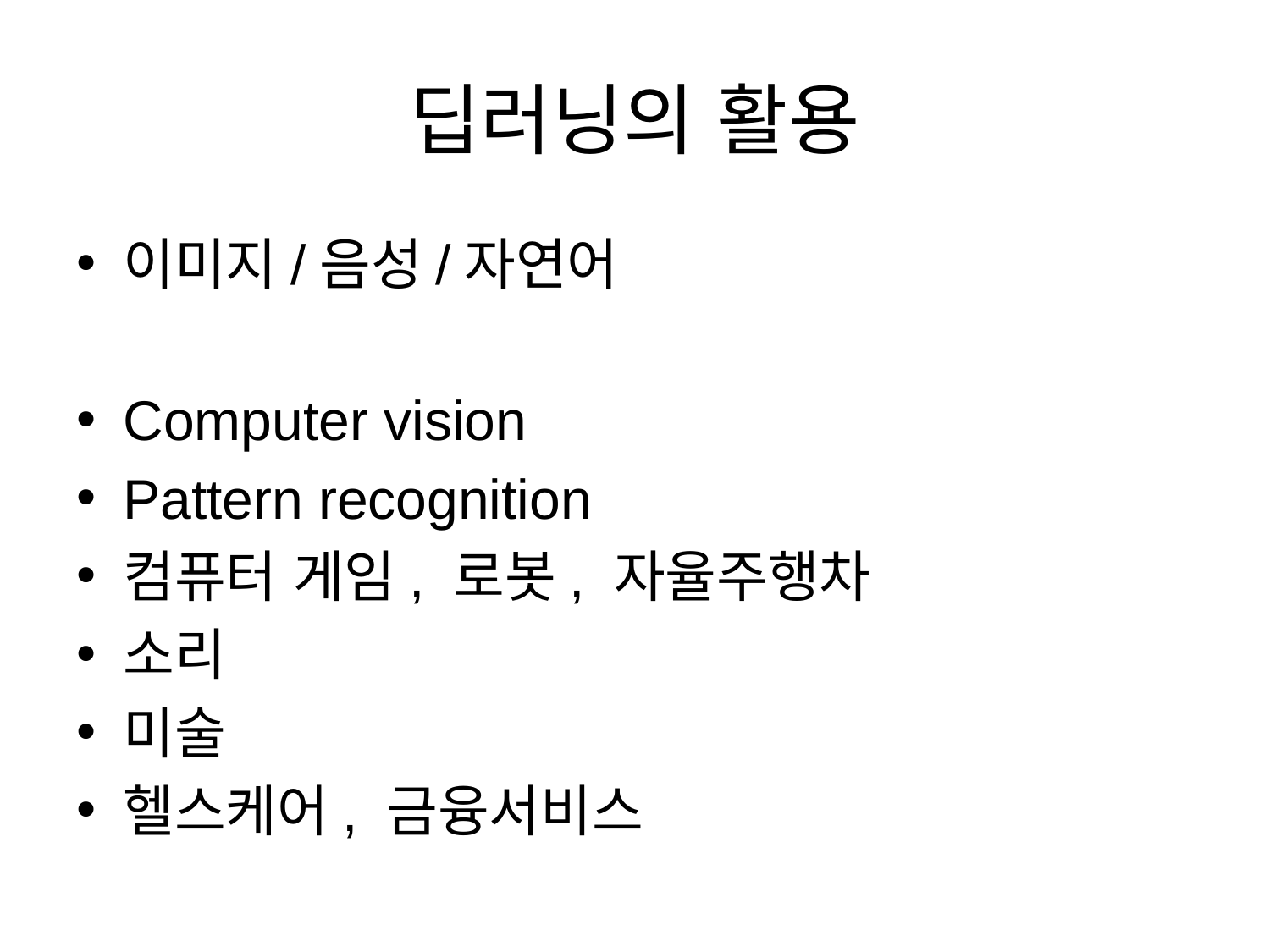

# 딥러닝의 활용
이미지/음성/자연어

Computer vision
Pattern recognition
컴퓨터 게임, 로봇, 자율주행차
소리
미술
헬스케어, 금융서비스